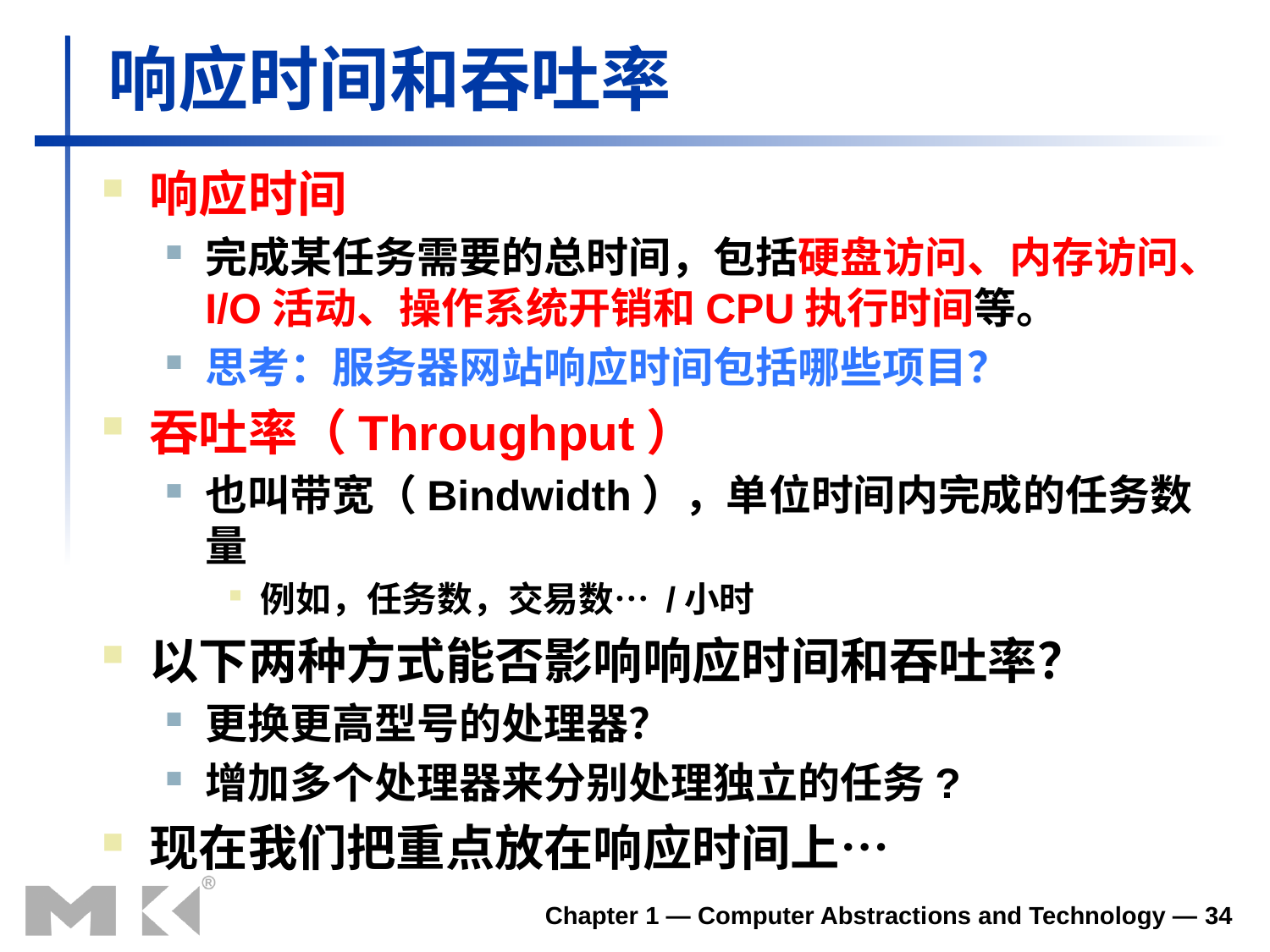

# 响应时间和吞吐率
响应时间
完成某任务需要的总时间，包括硬盘访问、内存访问、I/O活动、操作系统开销和CPU执行时间等。
思考：服务器网站响应时间包括哪些项目？
吞吐率（Throughput）
也叫带宽（Bindwidth），单位时间内完成的任务数量
例如，任务数，交易数… /小时
以下两种方式能否影响响应时间和吞吐率？
更换更高型号的处理器？
增加多个处理器来分别处理独立的任务?
现在我们把重点放在响应时间上…
Chapter 1 — Computer Abstractions and Technology — 34